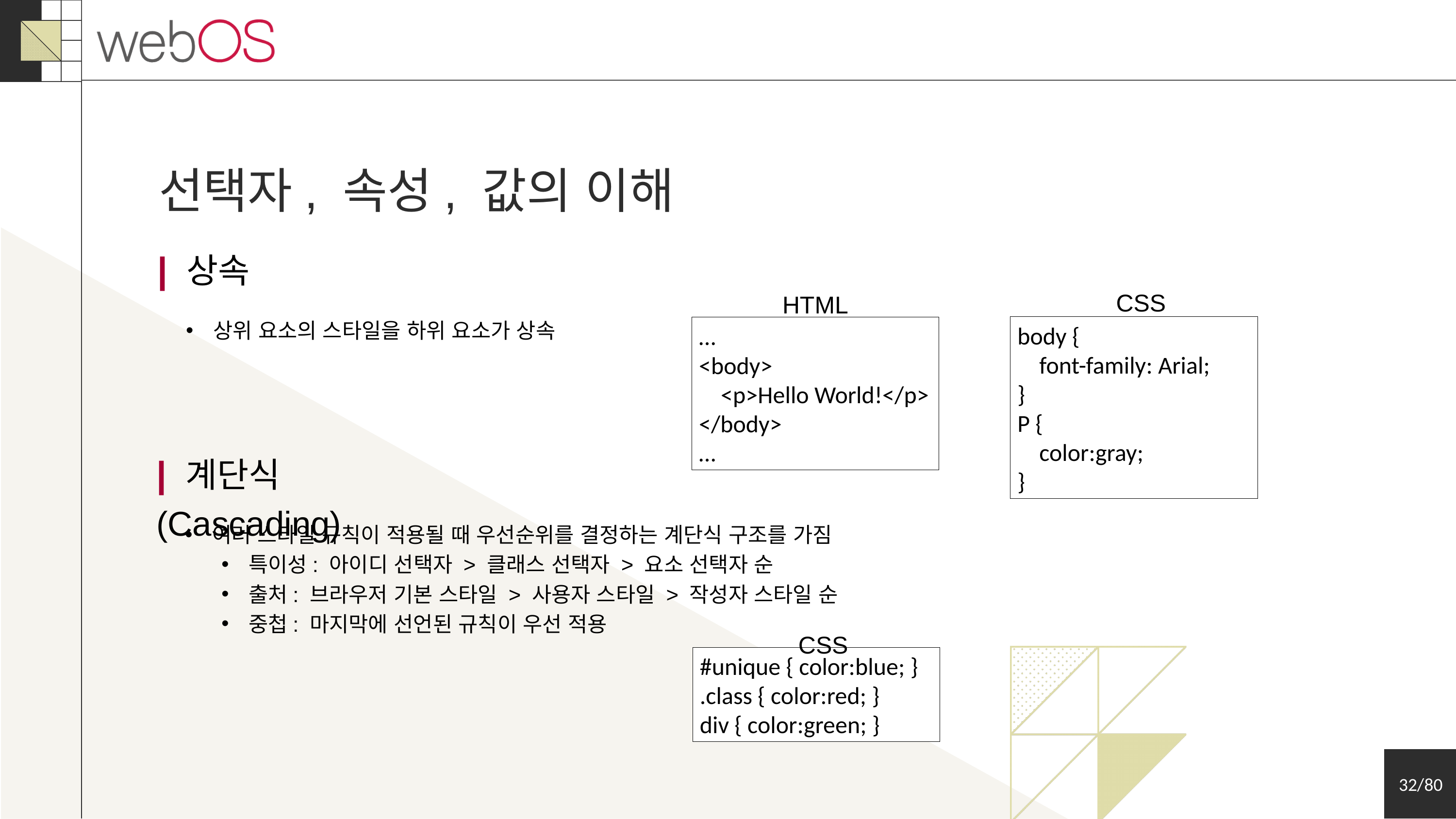

선택자, 속성, 값의 이해
| 상속
HTML
CSS
상위 요소의 스타일을 하위 요소가 상속
body {
    font-family: Arial;
}
P {
    color:gray;
}
…
<body>
    <p>Hello World!</p>
</body>
…
| 계단식 (Cascading)

여러 스타일 규칙이 적용될 때 우선순위를 결정하는 계단식 구조를 가짐
특이성: 아이디 선택자 > 클래스 선택자 > 요소 선택자 순
출처: 브라우저 기본 스타일 > 사용자 스타일 > 작성자 스타일 순
중첩: 마지막에 선언된 규칙이 우선 적용
CSS

#unique { color:blue; }
.class { color:red; }
div { color:green; }
32/80